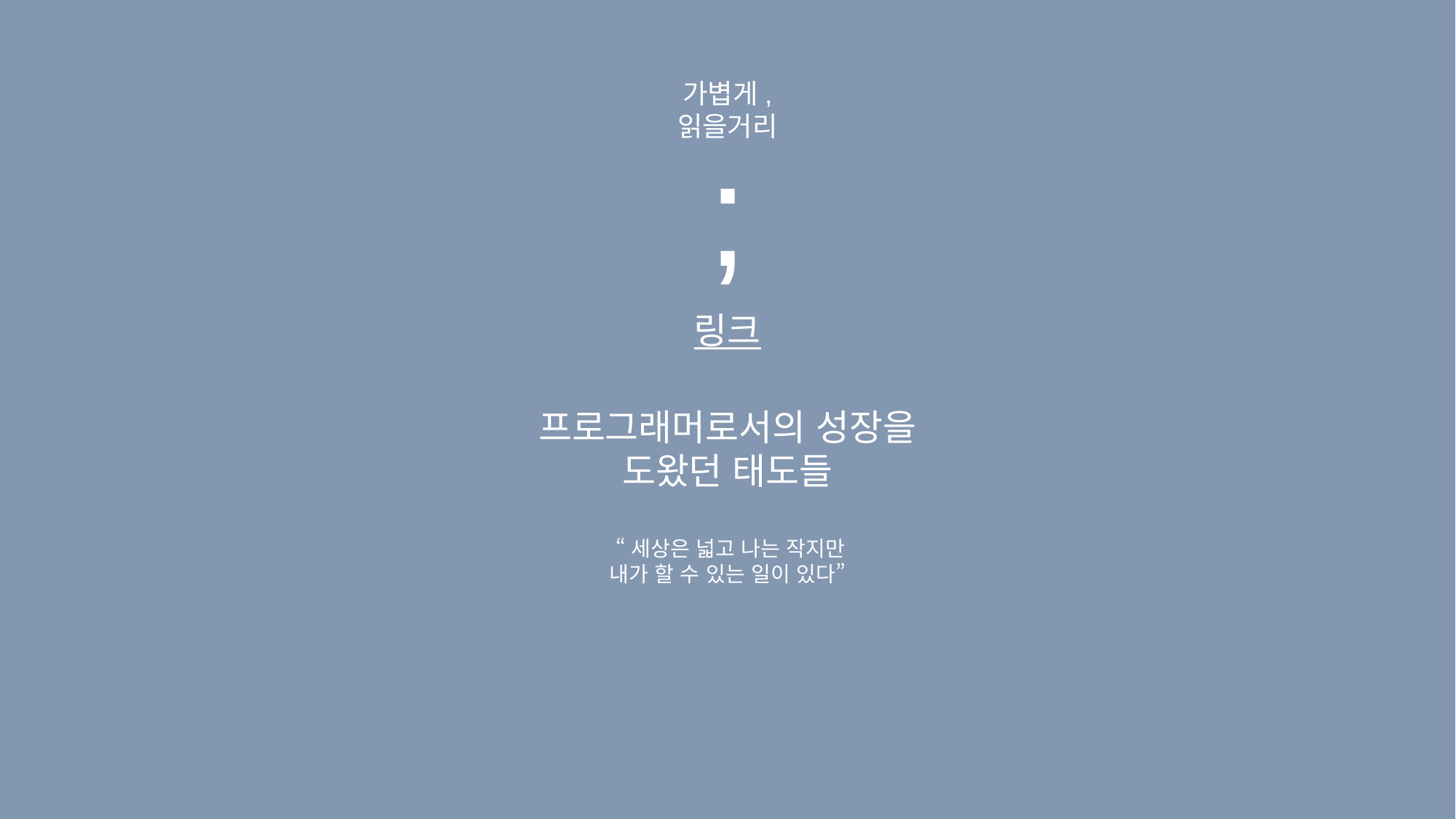

가볍게,
읽을거리
;
링크

프로그래머로서의 성장을
도왔던 태도들

 “세상은 넓고 나는 작지만
내가 할 수 있는 일이 있다”